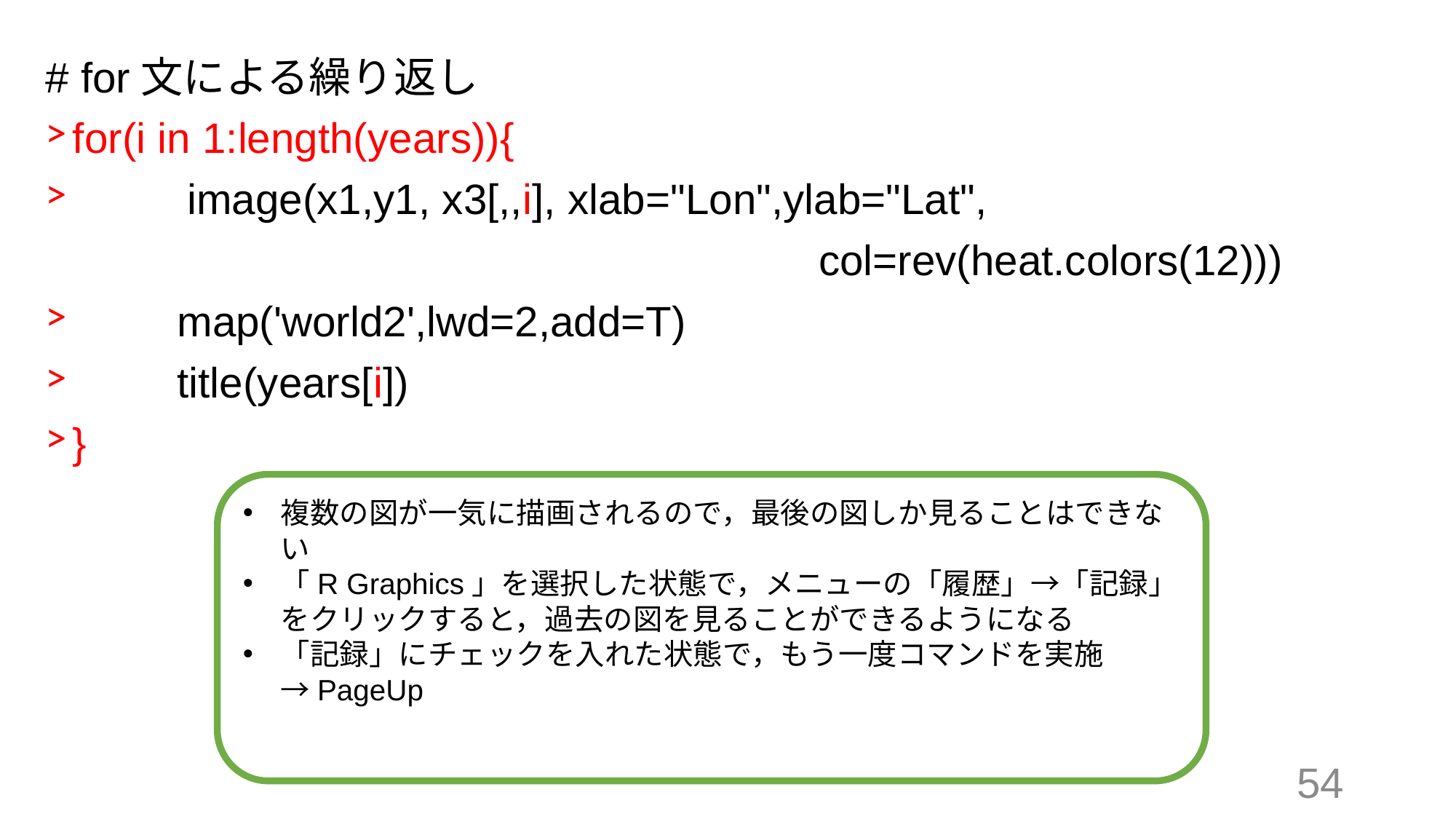

# for文による繰り返し
for(i in 1:length(years)){
 　　image(x1,y1, x3[,,i], xlab="Lon",ylab="Lat",
　　　　　　　　　　　　　　　　　　col=rev(heat.colors(12)))
　　 map('world2',lwd=2,add=T)
　　 title(years[i])
}

複数の図が一気に描画されるので，最後の図しか見ることはできない
「R Graphics」を選択した状態で，メニューの「履歴」→「記録」をクリックすると，過去の図を見ることができるようになる
「記録」にチェックを入れた状態で，もう一度コマンドを実施→PageUp
54